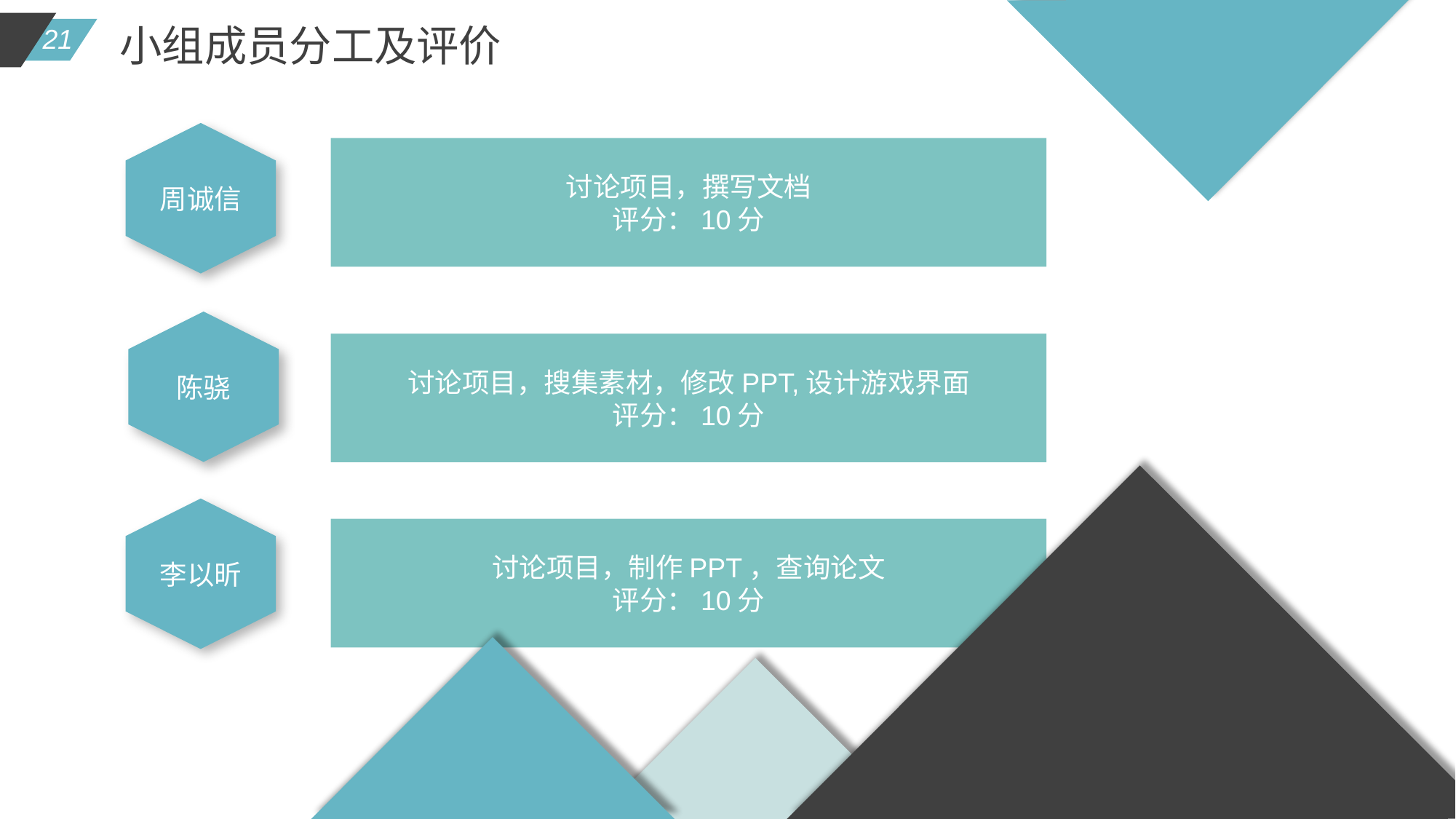

小组成员分工及评价
周诚信
讨论项目，撰写文档
评分：10分

陈骁
讨论项目，搜集素材，修改PPT,设计游戏界面
评分：10分
李以昕
讨论项目，制作PPT，查询论文
评分：10分